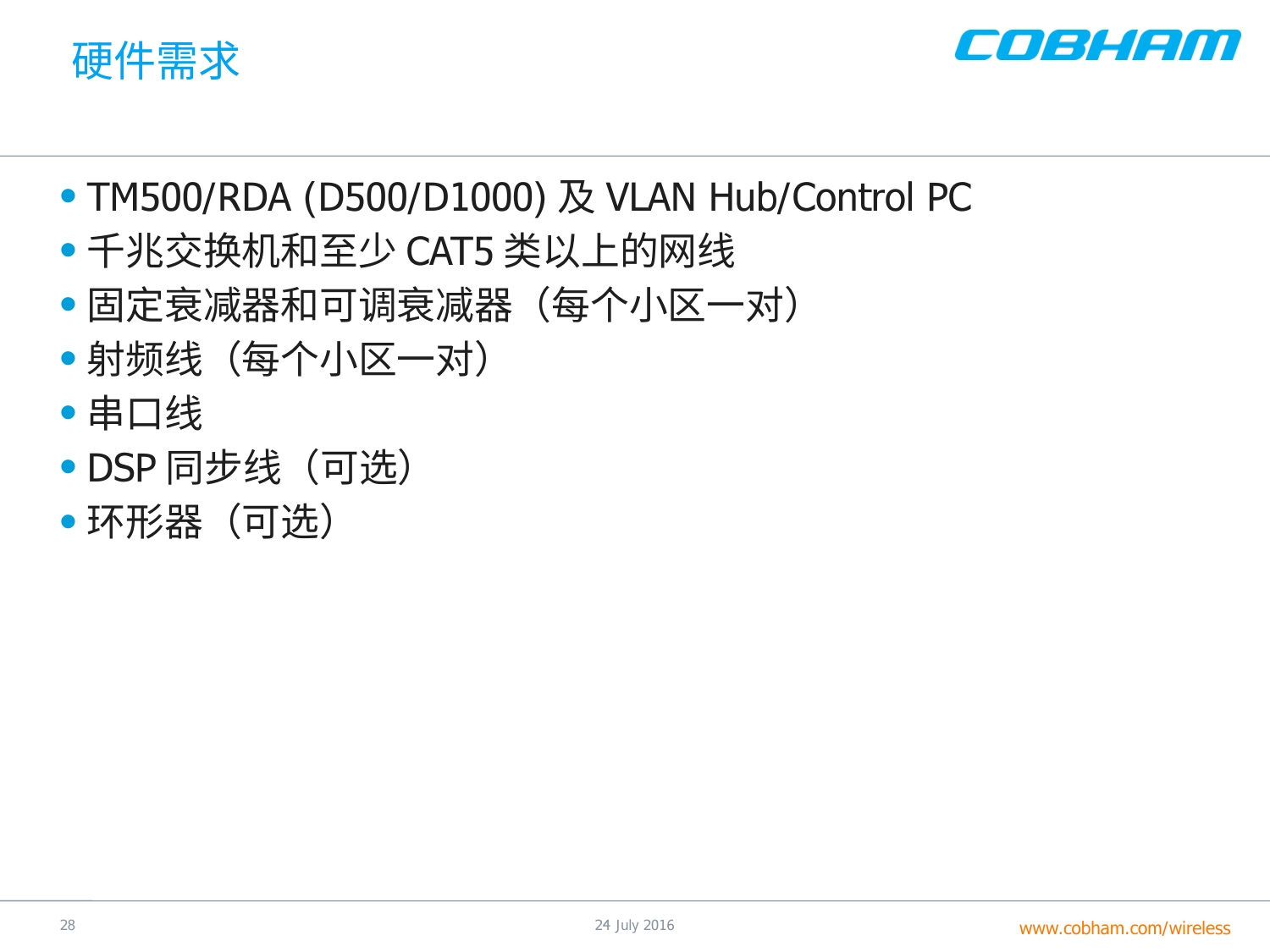

# 硬件需求

TM500/RDA (D500/D1000)及VLAN Hub/Control PC
千兆交换机和至少CAT5类以上的网线
固定衰减器和可调衰减器（每个小区一对）
射频线（每个小区一对）
串口线
DSP同步线（可选）
环形器（可选）
28
24 July 2016